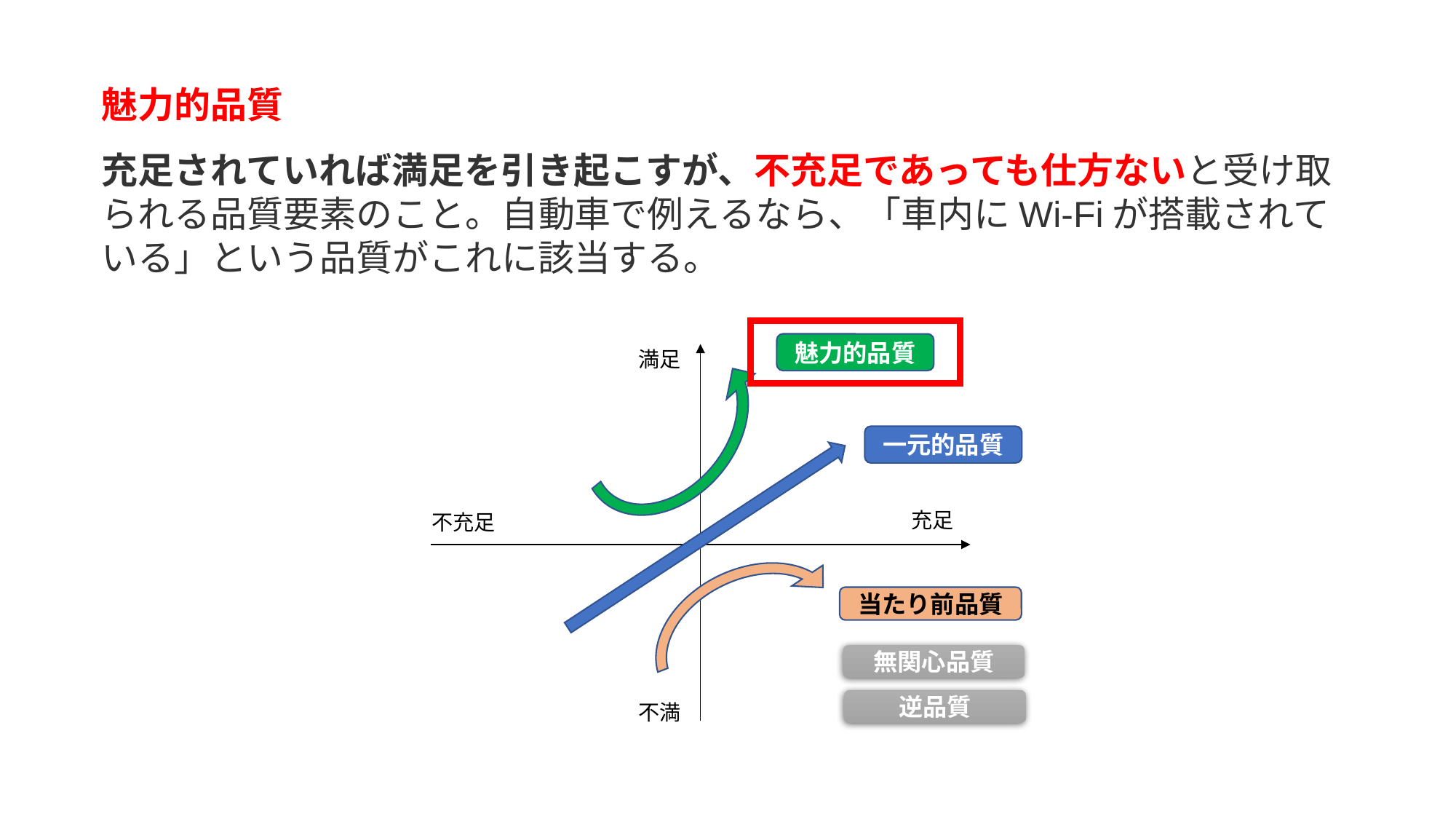

魅力的品質

充足されていれば満足を引き起こすが、不充足であっても仕方ないと受け取られる品質要素のこと。自動車で例えるなら、「車内にWi-Fiが搭載されている」という品質がこれに該当する。

魅力的品質
満足

一元的品質
充足
不充足

当たり前品質
無関心品質
逆品質
不満